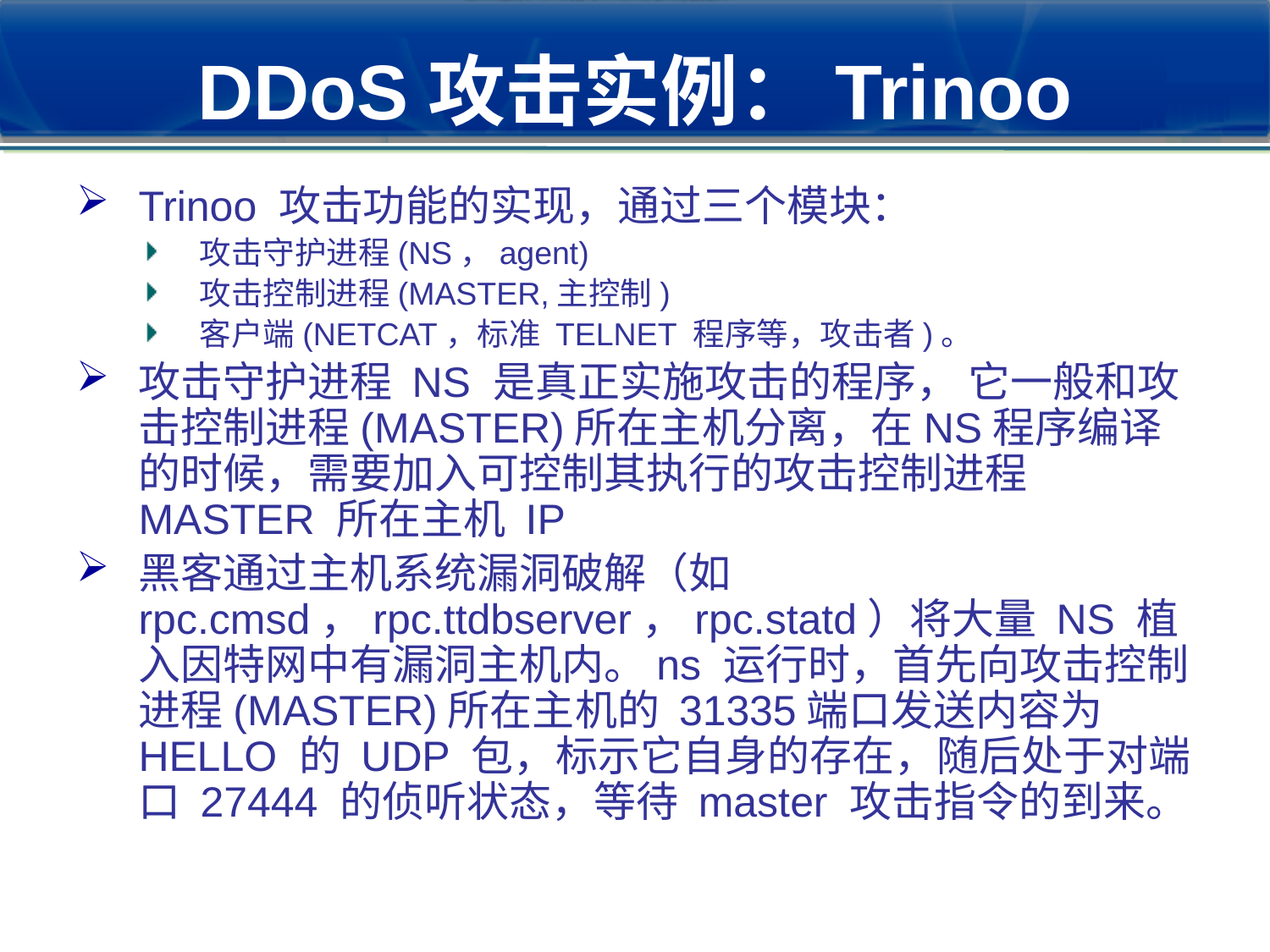

# DDoS攻击实例：Trinoo
Trinoo 攻击功能的实现，通过三个模块：
攻击守护进程(NS，agent)
攻击控制进程(MASTER,主控制)
客户端(NETCAT，标准 TELNET 程序等，攻击者)。
攻击守护进程 NS 是真正实施攻击的程序， 它一般和攻击控制进程(MASTER)所在主机分离，在NS程序编译的时候，需要加入可控制其执行的攻击控制进程 MASTER 所在主机 IP
黑客通过主机系统漏洞破解（如rpc.cmsd，rpc.ttdbserver，rpc.statd）将大量 NS 植入因特网中有漏洞主机内。ns 运行时，首先向攻击控制进程(MASTER)所在主机的 31335端口发送内容为 HELLO 的 UDP 包，标示它自身的存在，随后处于对端口 27444 的侦听状态，等待 master 攻击指令的到来。